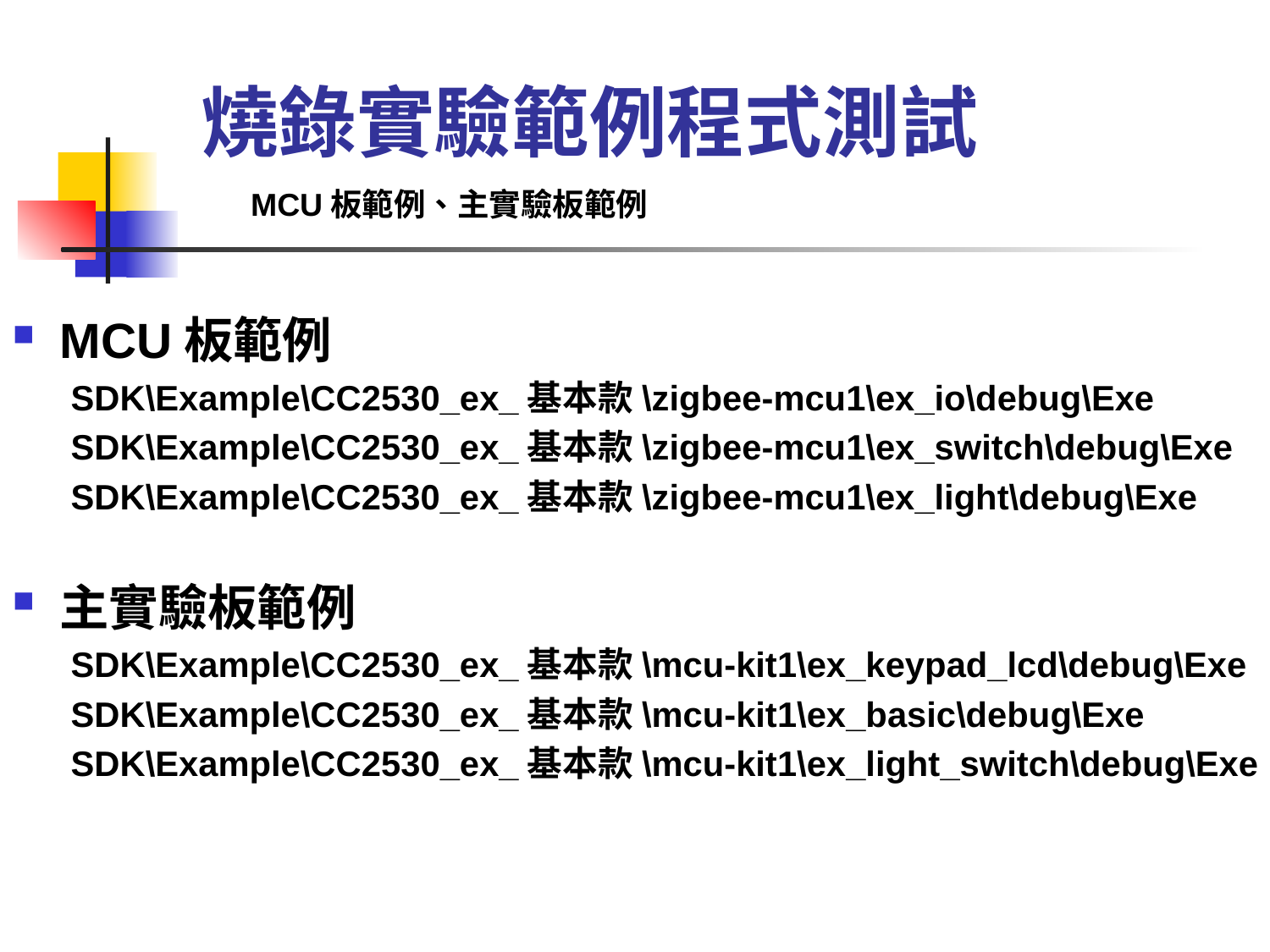

# 燒錄實驗範例程式測試
MCU板範例、主實驗板範例
MCU板範例
      SDK\Example\CC2530_ex_基本款\zigbee-mcu1\ex_io\debug\Exe
      SDK\Example\CC2530_ex_基本款\zigbee-mcu1\ex_switch\debug\Exe
      SDK\Example\CC2530_ex_基本款\zigbee-mcu1\ex_light\debug\Exe

主實驗板範例
      SDK\Example\CC2530_ex_基本款\mcu-kit1\ex_keypad_lcd\debug\Exe
      SDK\Example\CC2530_ex_基本款\mcu-kit1\ex_basic\debug\Exe
      SDK\Example\CC2530_ex_基本款\mcu-kit1\ex_light_switch\debug\Exe